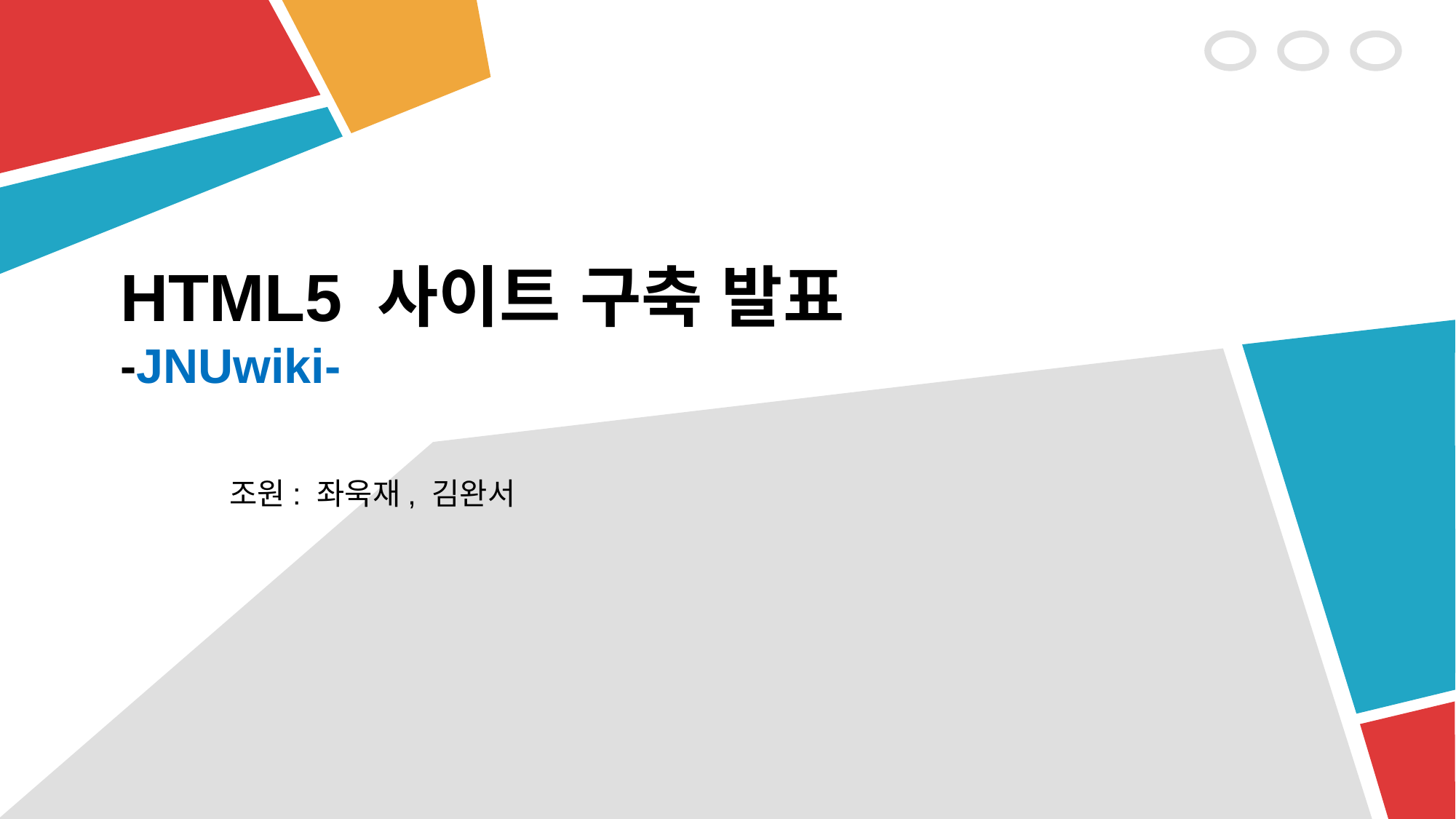

# HTML5 사이트 구축 발표 -JNUwiki-

조원: 좌욱재, 김완서